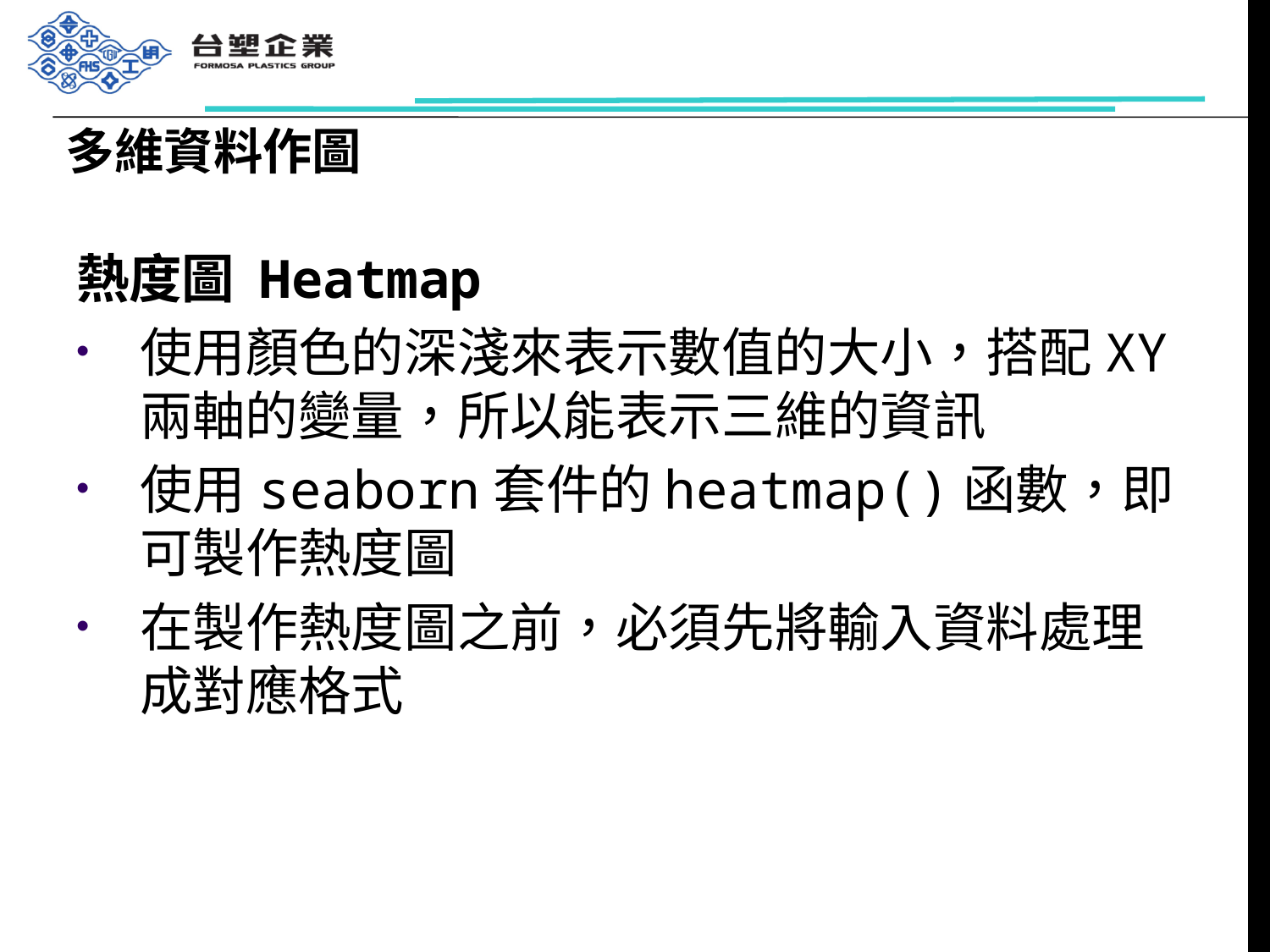

# 多維資料作圖
熱度圖 Heatmap
使用顏色的深淺來表示數值的大小，搭配XY兩軸的變量，所以能表示三維的資訊
使用seaborn套件的heatmap()函數，即可製作熱度圖
在製作熱度圖之前，必須先將輸入資料處理成對應格式